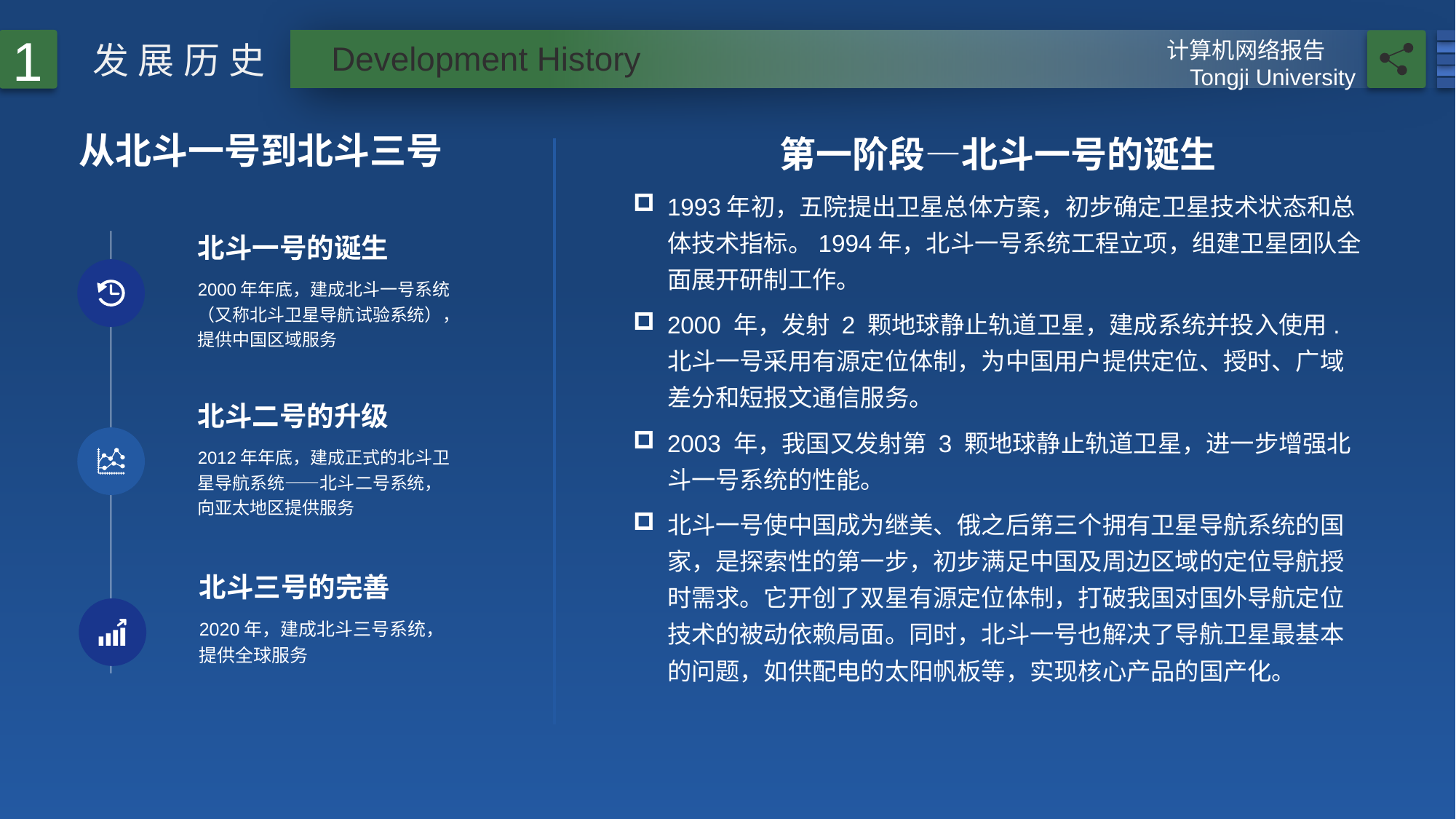

1

计算机网络报告
Tongji University

发展历史
Development History

从北斗一号到北斗三号
第一阶段—北斗一号的诞生
1993年初，五院提出卫星总体方案，初步确定卫星技术状态和总体技术指标。1994年，北斗一号系统工程立项，组建卫星团队全面展开研制工作。
2000 年，发射 2 颗地球静止轨道卫星，建成系统并投入使用.北斗一号采用有源定位体制，为中国用户提供定位、授时、广域差分和短报文通信服务。
2003 年，我国又发射第 3 颗地球静止轨道卫星，进一步增强北斗一号系统的性能。
北斗一号使中国成为继美、俄之后第三个拥有卫星导航系统的国家，是探索性的第一步，初步满足中国及周边区域的定位导航授时需求。它开创了双星有源定位体制，打破我国对国外导航定位技术的被动依赖局面。同时，北斗一号也解决了导航卫星最基本的问题，如供配电的太阳帆板等，实现核心产品的国产化。

北斗一号的诞生

2000年年底，建成北斗一号系统（又称北斗卫星导航试验系统），提供中国区域服务
北斗二号的升级

2012年年底，建成正式的北斗卫星导航系统——北斗二号系统，向亚太地区提供服务
北斗三号的完善

2020年，建成北斗三号系统，提供全球服务